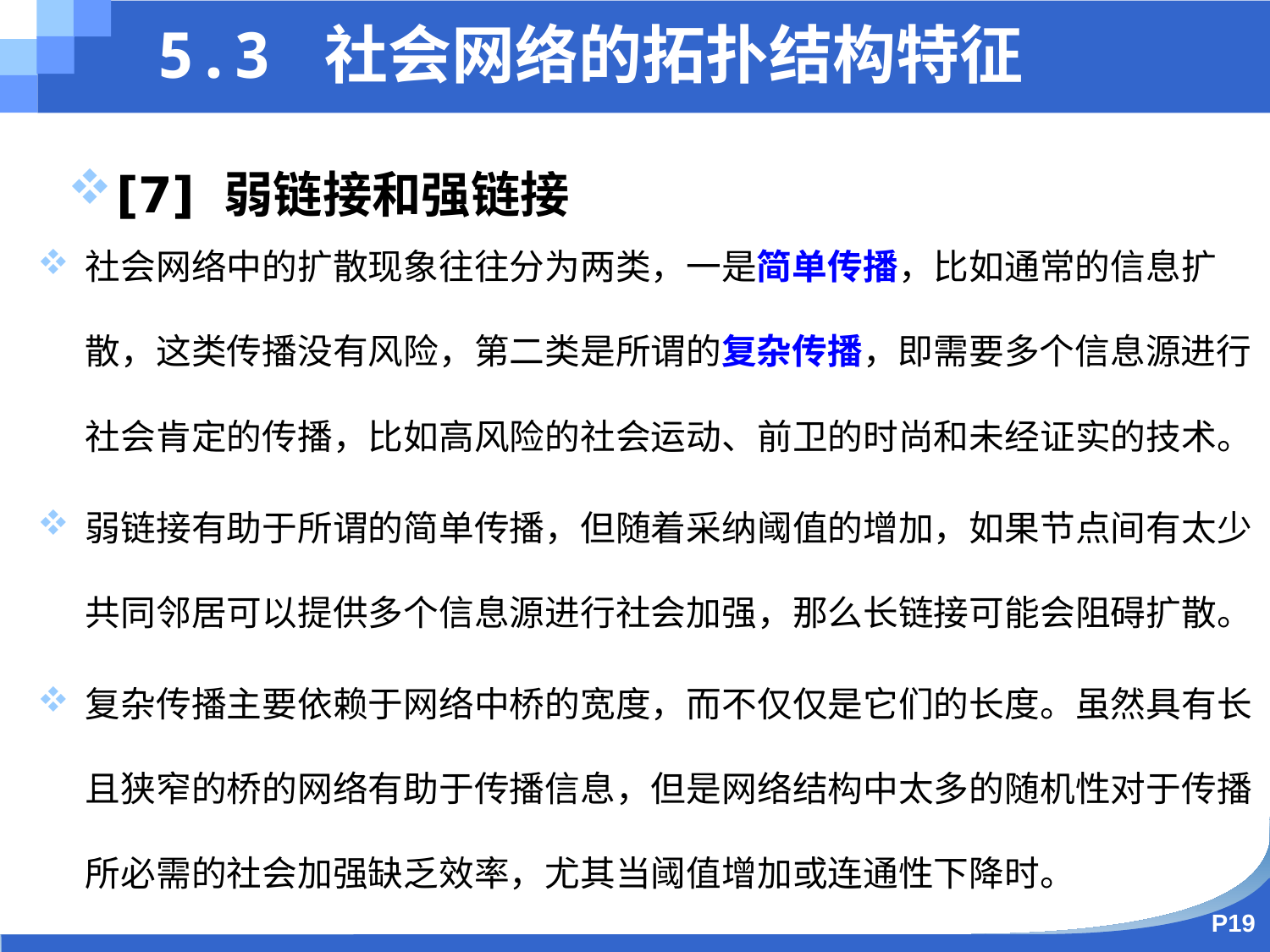

5.3 社会网络的拓扑结构特征
[7] 弱链接和强链接
社会网络中的扩散现象往往分为两类，一是简单传播，比如通常的信息扩散，这类传播没有风险，第二类是所谓的复杂传播，即需要多个信息源进行社会肯定的传播，比如高风险的社会运动、前卫的时尚和未经证实的技术。
弱链接有助于所谓的简单传播，但随着采纳阈值的增加，如果节点间有太少共同邻居可以提供多个信息源进行社会加强，那么长链接可能会阻碍扩散。
复杂传播主要依赖于网络中桥的宽度，而不仅仅是它们的长度。虽然具有长且狭窄的桥的网络有助于传播信息，但是网络结构中太多的随机性对于传播所必需的社会加强缺乏效率，尤其当阈值增加或连通性下降时。
P19